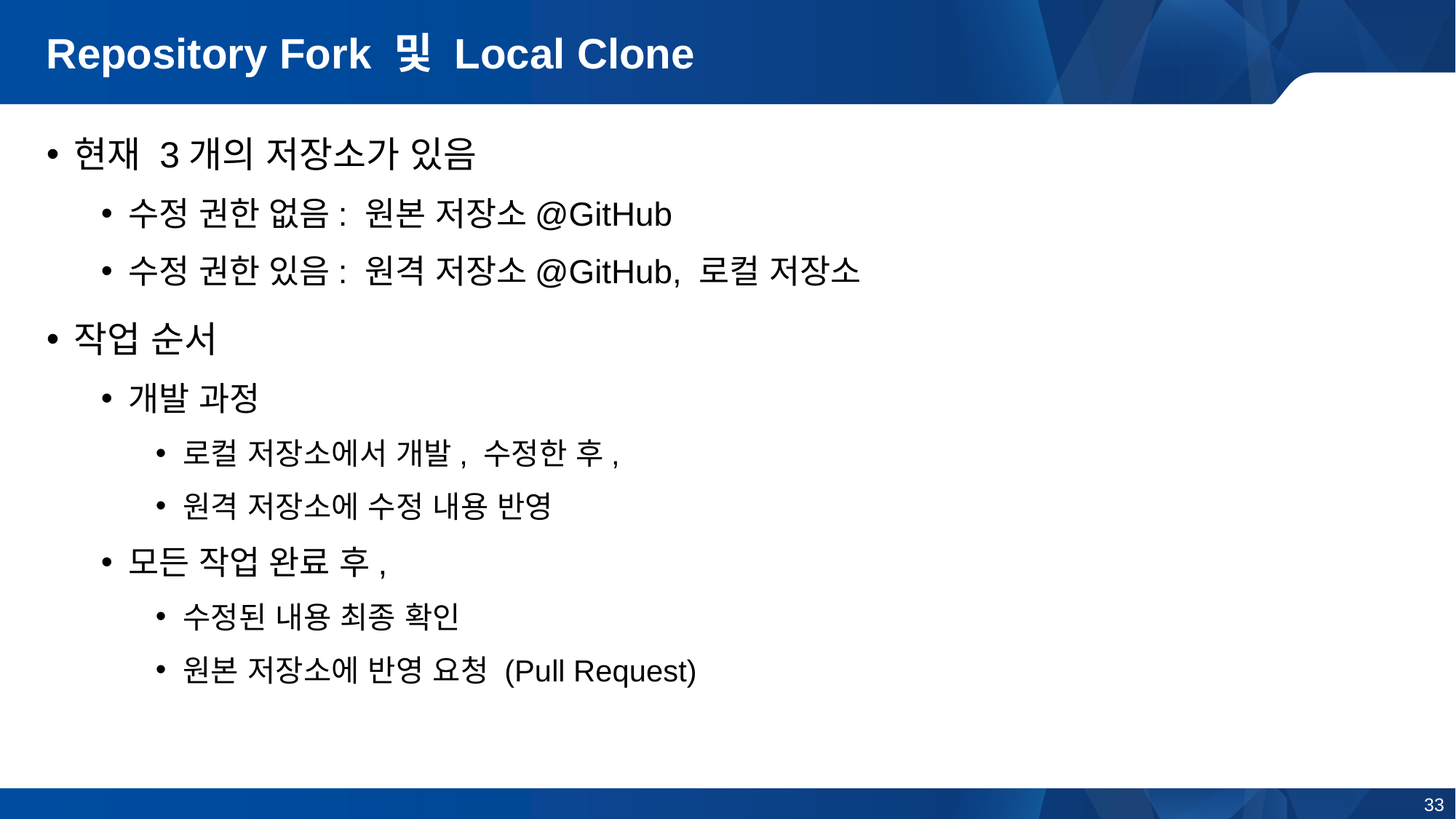

# Repository Fork 및 Local Clone
현재 3개의 저장소가 있음
수정 권한 없음: 원본 저장소@GitHub
수정 권한 있음: 원격 저장소@GitHub, 로컬 저장소
작업 순서
개발 과정
로컬 저장소에서 개발, 수정한 후,
원격 저장소에 수정 내용 반영
모든 작업 완료 후,
수정된 내용 최종 확인
원본 저장소에 반영 요청 (Pull Request)

33